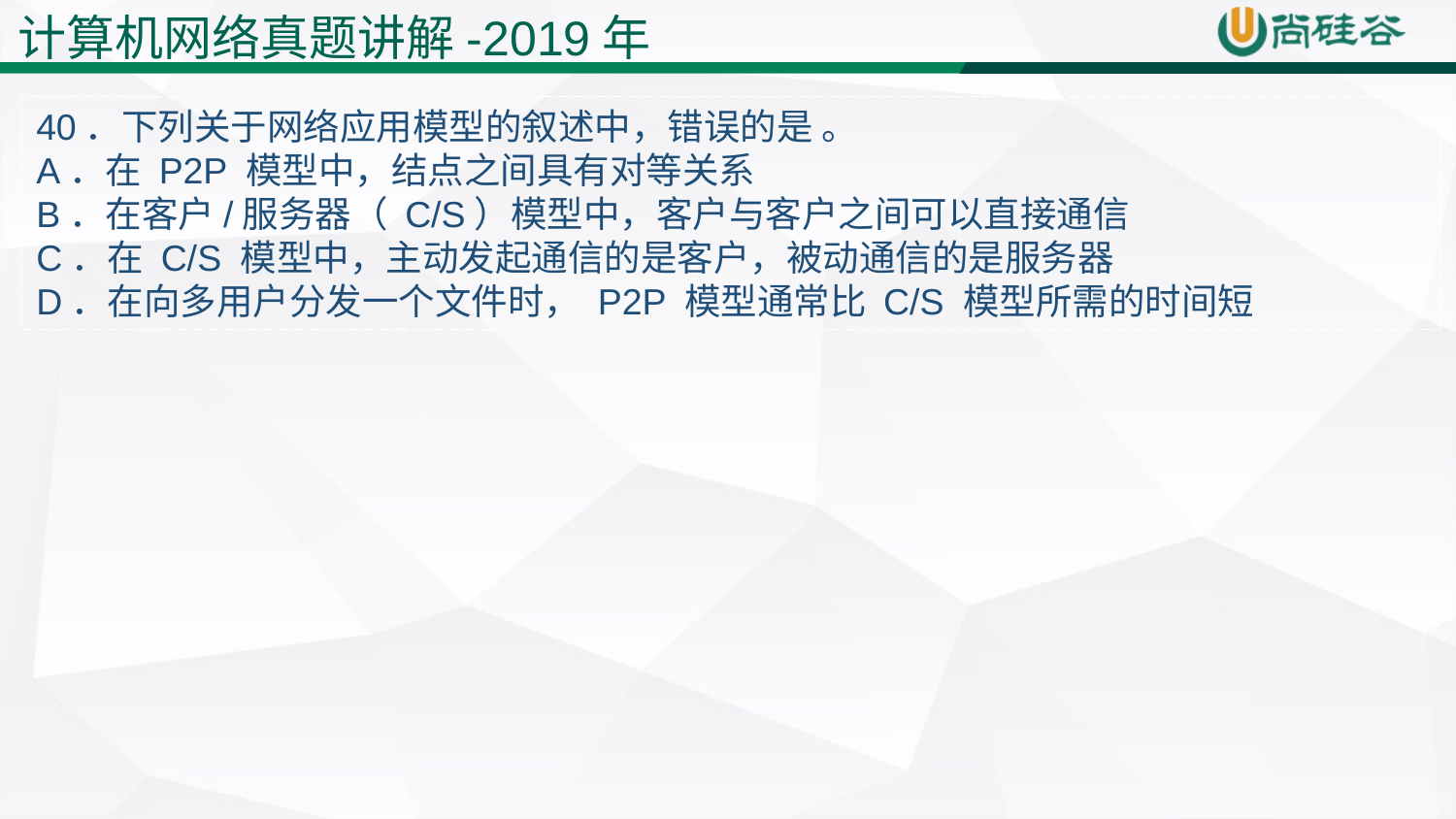

计算机网络真题讲解-2019年

40．下列关于网络应用模型的叙述中，错误的是 。
A．在 P2P 模型中，结点之间具有对等关系
B．在客户/服务器（ C/S）模型中，客户与客户之间可以直接通信
C．在 C/S 模型中，主动发起通信的是客户，被动通信的是服务器
D．在向多用户分发一个文件时， P2P 模型通常比 C/S 模型所需的时间短